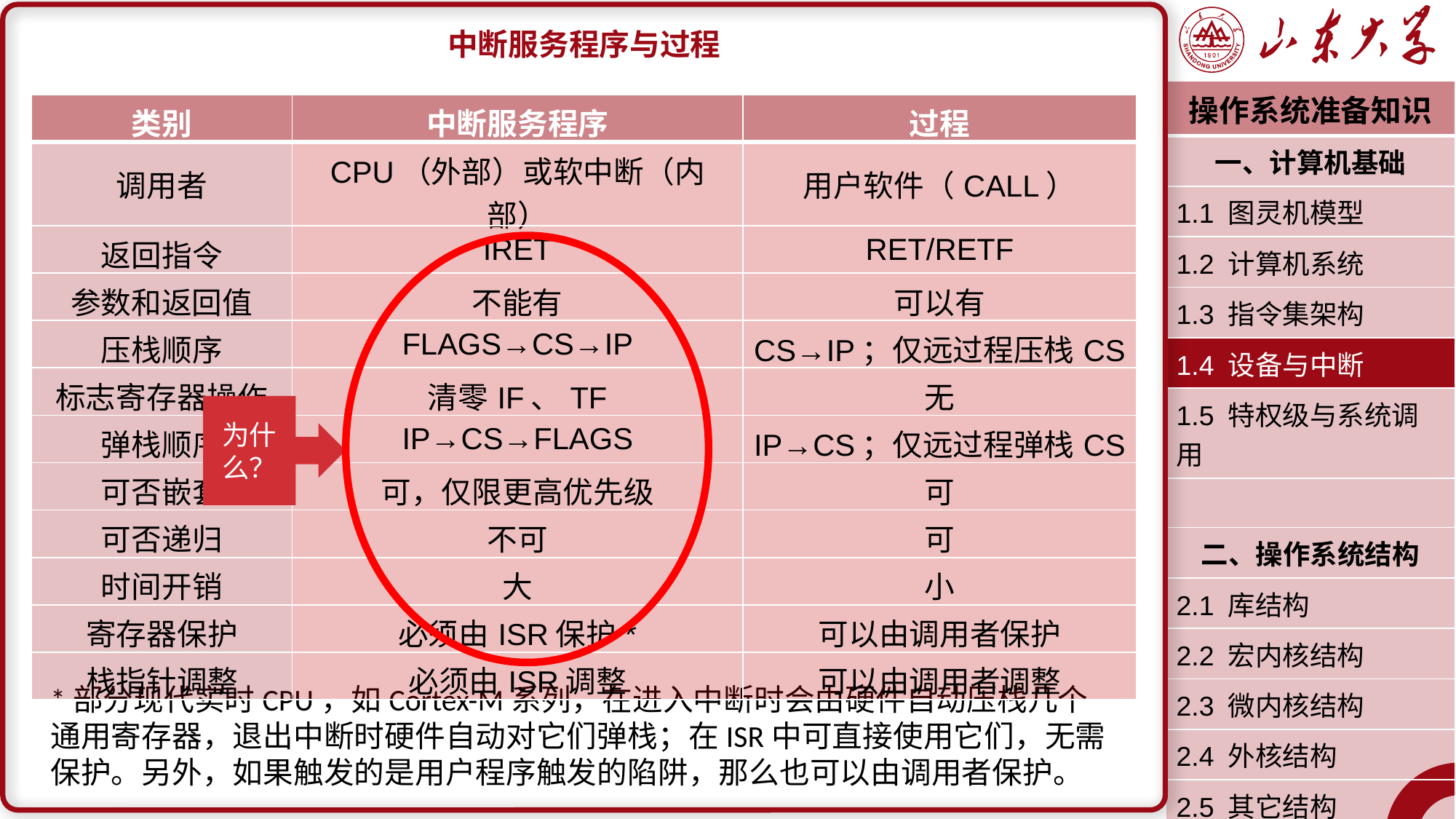

中断服务程序与过程

*部分现代实时CPU，如Cortex-M系列，在进入中断时会由硬件自动压栈几个通用寄存器，退出中断时硬件自动对它们弹栈；在ISR中可直接使用它们，无需保护。另外，如果触发的是用户程序触发的陷阱，那么也可以由调用者保护。
| 操作系统准备知识 |
| --- |
| 一、计算机基础 |
| 1.1 图灵机模型 |
| 1.2 计算机系统 |
| 1.3 指令集架构 |
| 1.4 设备与中断 |
| 1.5 特权级与系统调用 |
|  |
| 二、操作系统结构 |
| 2.1 库结构 |
| 2.2 宏内核结构 |
| 2.3 微内核结构 |
| 2.4 外核结构 |
| 2.5 其它结构 |
| 潘润宇 2023.02 |
| 类别 | 中断服务程序 | 过程 |
| --- | --- | --- |
| 调用者 | CPU（外部）或软中断（内部） | 用户软件（CALL） |
| 返回指令 | IRET | RET/RETF |
| 参数和返回值 | 不能有 | 可以有 |
| 压栈顺序 | FLAGS→CS→IP | CS→IP；仅远过程压栈CS |
| 标志寄存器操作 | 清零IF、TF | 无 |
| 弹栈顺序 | IP→CS→FLAGS | IP→CS；仅远过程弹栈CS |
| 可否嵌套 | 可，仅限更高优先级 | 可 |
| 可否递归 | 不可 | 可 |
| 时间开销 | 大 | 小 |
| 寄存器保护 | 必须由ISR保护\* | 可以由调用者保护 |
| 栈指针调整 | 必须由ISR调整 | 可以由调用者调整 |

为什么？